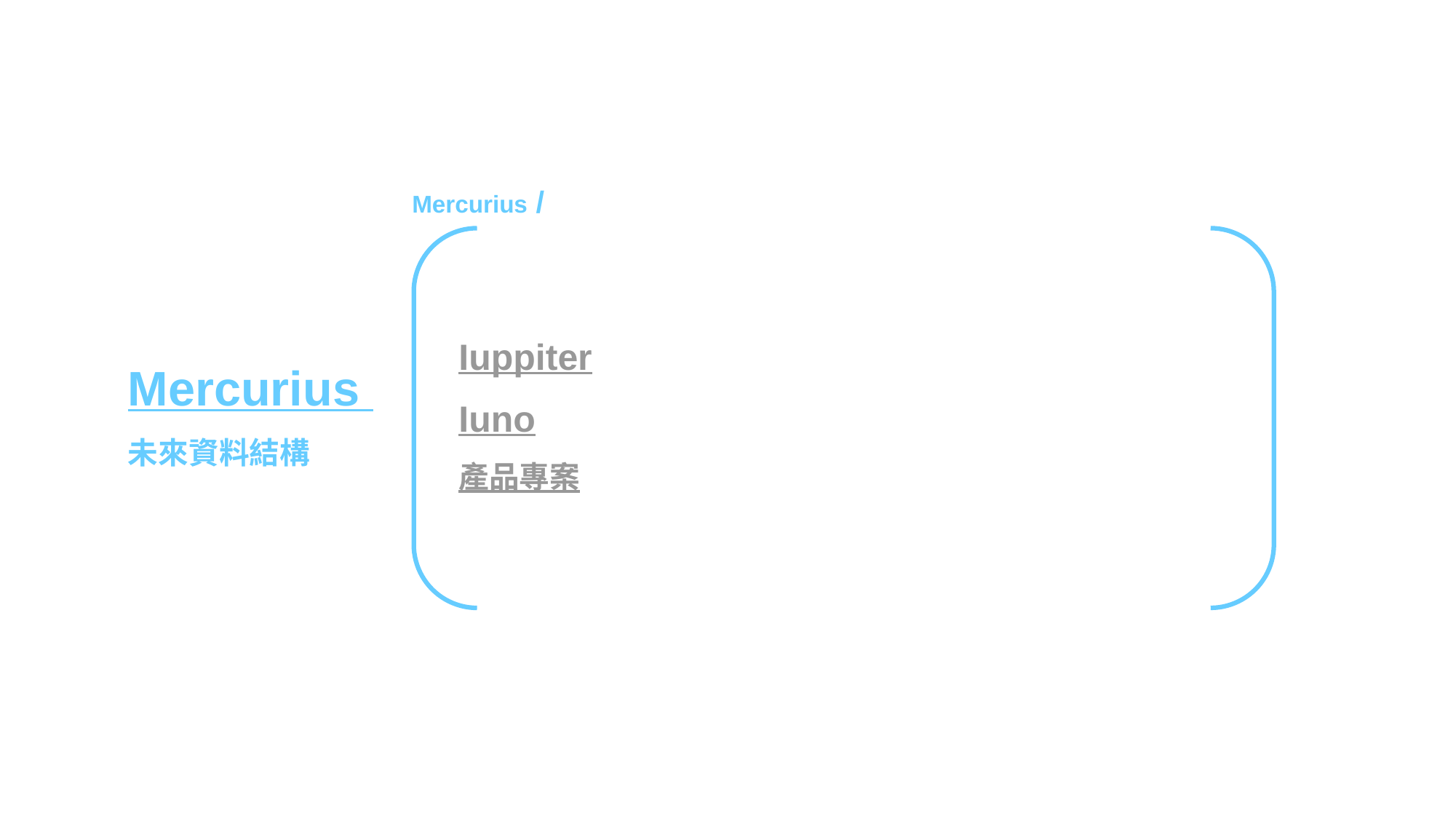

Mercurius /

Iuppiter
Iuno
產品專案
Mercurius
未來資料結構